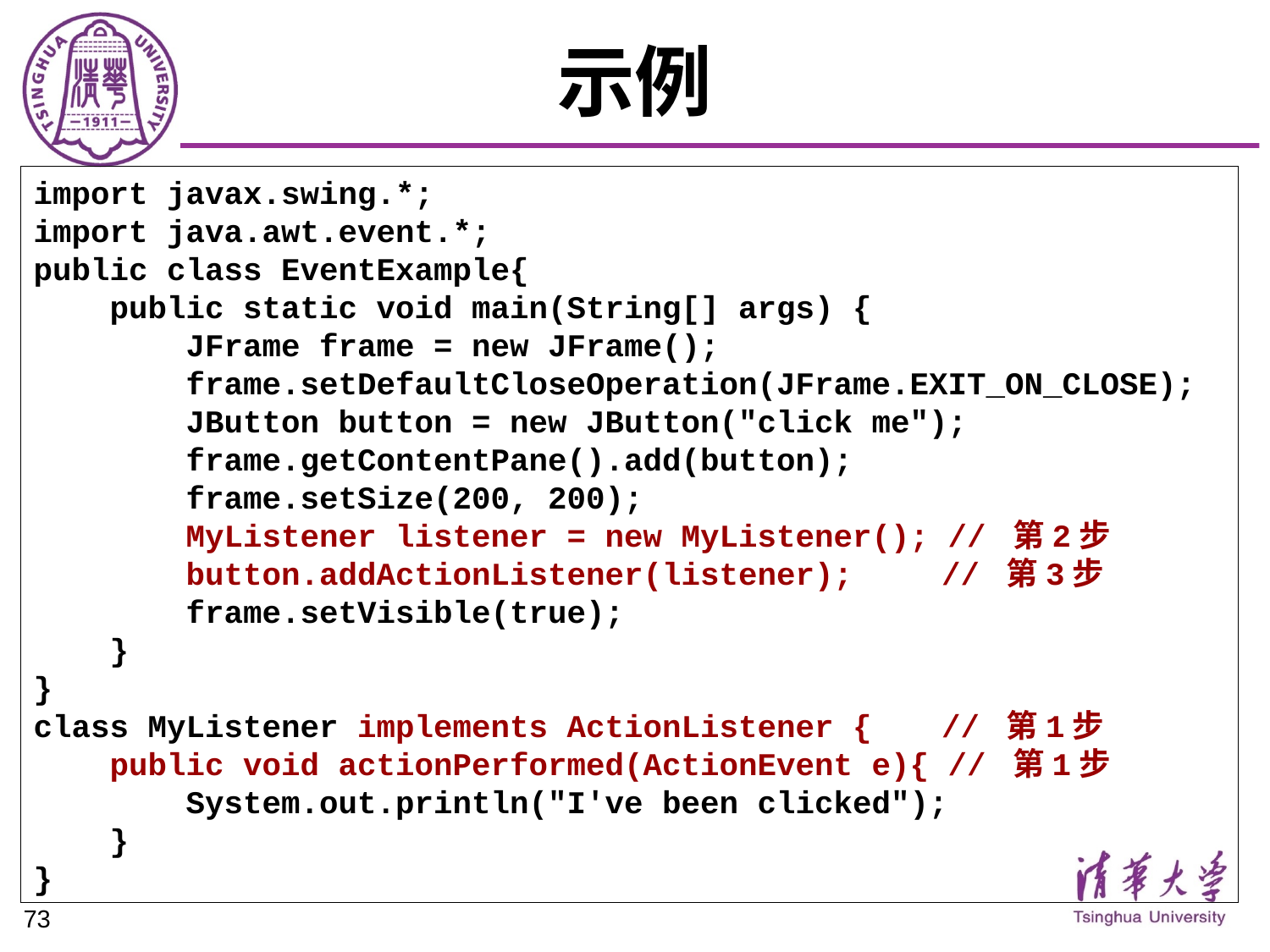

# 示例
import javax.swing.*;
import java.awt.event.*;
public class EventExample{
    public static void main(String[] args) {
        JFrame frame = new JFrame();
        frame.setDefaultCloseOperation(JFrame.EXIT_ON_CLOSE);
        JButton button = new JButton("click me");
        frame.getContentPane().add(button);
        frame.setSize(200, 200);
        MyListener listener = new MyListener(); // 第2步
        button.addActionListener(listener);	 // 第3步
        frame.setVisible(true);
    }
}
class MyListener implements ActionListener {	 // 第1步
    public void actionPerformed(ActionEvent e){ // 第1步
        System.out.println("I've been clicked");
    }
}
73